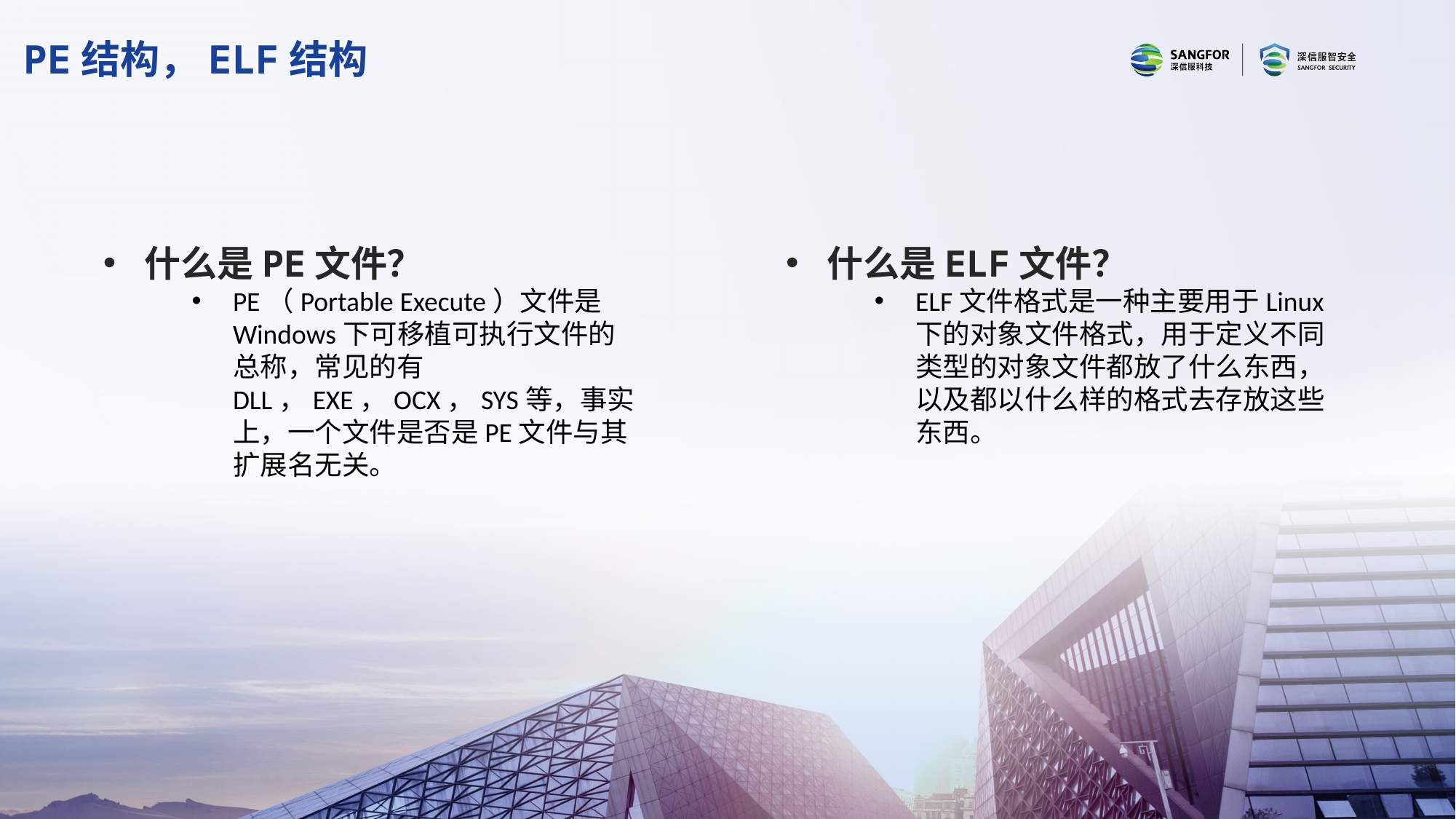

PE结构，ELF结构
什么是ELF文件？
ELF文件格式是一种主要用于Linux下的对象文件格式，用于定义不同类型的对象文件都放了什么东西，以及都以什么样的格式去存放这些东西。
什么是PE文件？
PE（Portable Execute）文件是Windows下可移植可执行文件的总称，常见的有DLL，EXE，OCX，SYS等，事实上，一个文件是否是PE文件与其扩展名无关。